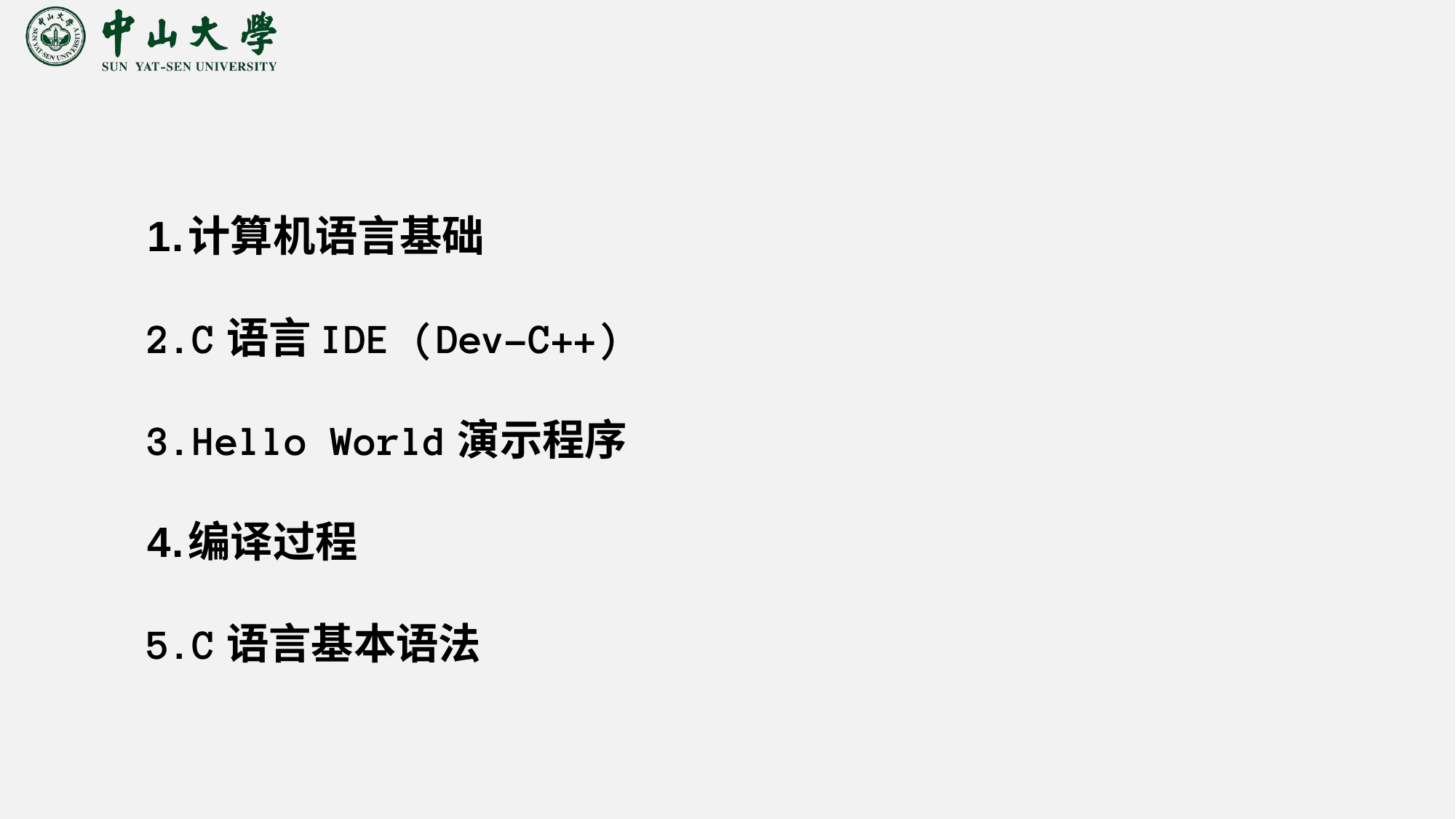

计算机语言基础
C语言IDE (Dev-C++)
Hello World演示程序
编译过程
C语言基本语法